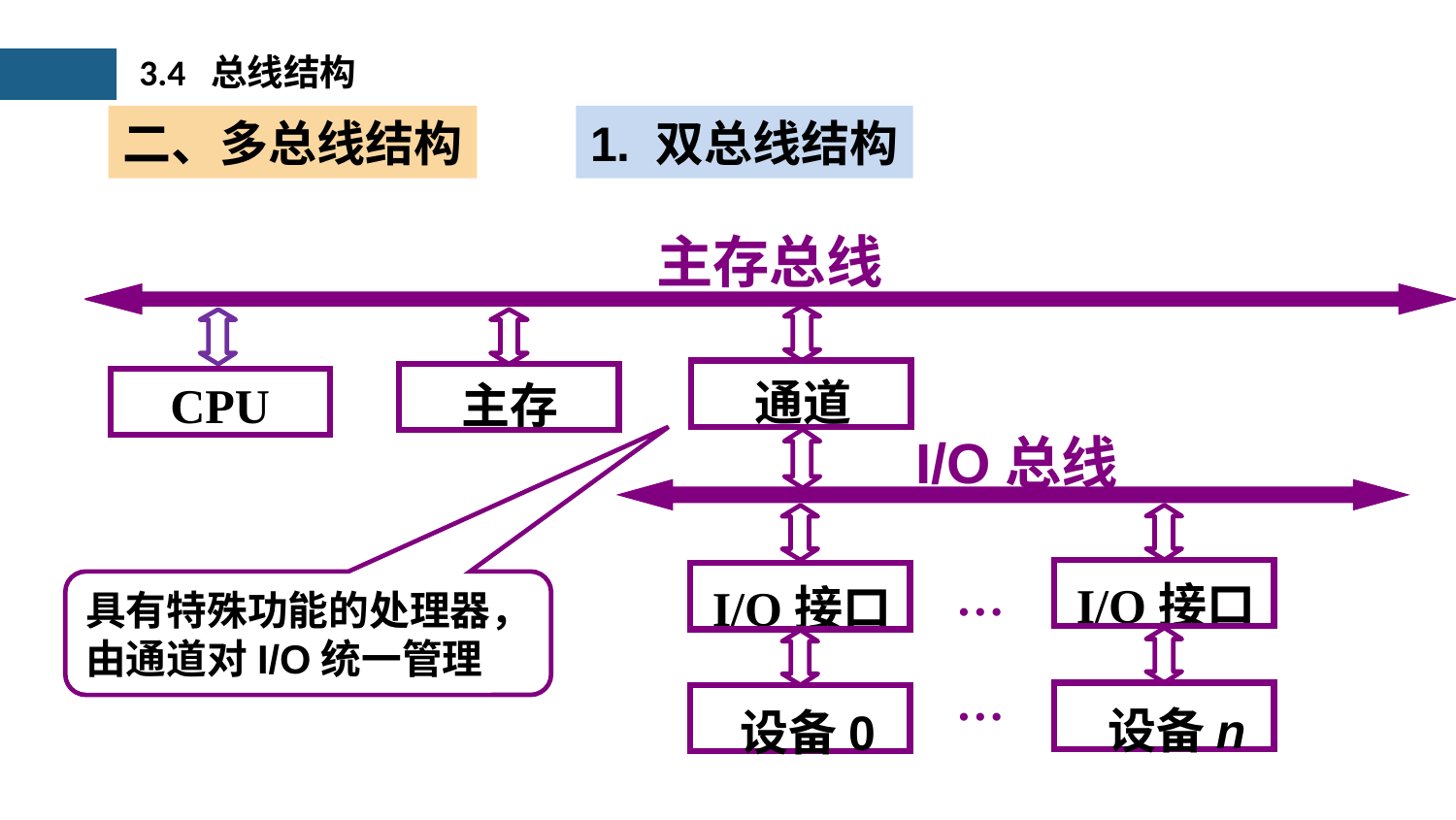

3.4  总线结构
1. 双总线结构
二、多总线结构
主存总线

I/O总线

通道

CPU
主存

…

 I/O接口
 I/O接口

…

  设备n

 设备0
具有特殊功能的处理器，
由通道对I/O统一管理